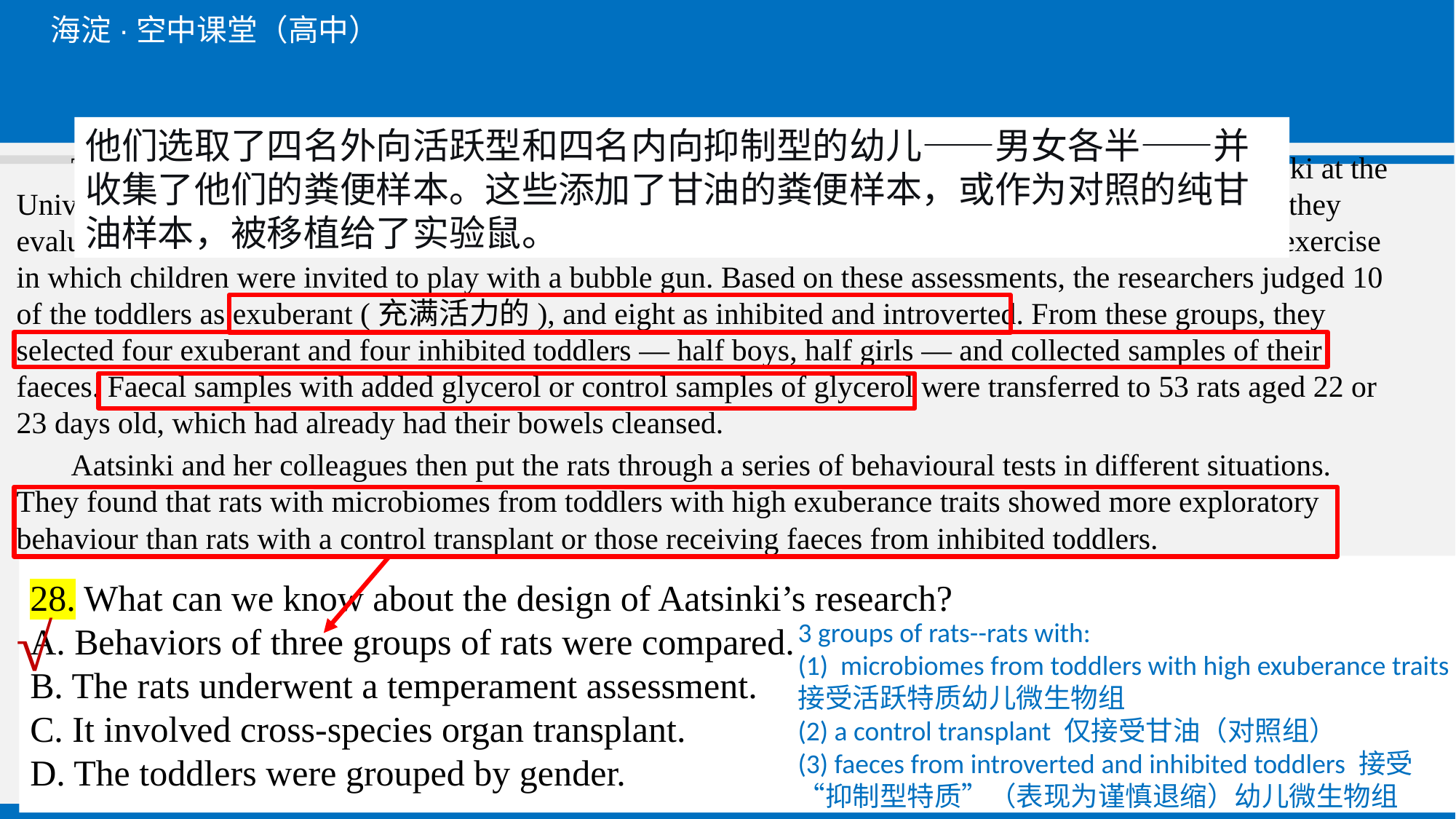

他们选取了四名外向活跃型和四名内向抑制型的幼儿——男女各半——并收集了他们的粪便样本。这些添加了甘油的粪便样本，或作为对照的纯甘油样本，被移植给了实验鼠。
To shed more light on how the gut microbiome may be linked to temperament (性情), Anna Aatsinki at the University of Turku in Finland and her colleagues transplanted faeces from toddlers to young rats. First, they evaluated the personalities of 27 2.5-year-old toddlers using a standard temperament assessment and an exercise in which children were invited to play with a bubble gun. Based on these assessments, the researchers judged 10 of the toddlers as exuberant (充满活力的), and eight as inhibited and introverted. From these groups, they selected four exuberant and four inhibited toddlers — half boys, half girls — and collected samples of their faeces. Faecal samples with added glycerol or control samples of glycerol were transferred to 53 rats aged 22 or 23 days old, which had already had their bowels cleansed.
Aatsinki and her colleagues then put the rats through a series of behavioural tests in different situations. They found that rats with microbiomes from toddlers with high exuberance traits showed more exploratory behaviour than rats with a control transplant or those receiving faeces from inhibited toddlers.

# 28. What can we know about the design of Aatsinki’s research? A. Behaviors of three groups of rats were compared. B. The rats underwent a temperament assessment. C. It involved cross-species organ transplant. D. The toddlers were grouped by gender.
√
3 groups of rats--rats with:
(1)  microbiomes from toddlers with high exuberance traits 接受活跃特质幼儿微生物组
(2) a control transplant 仅接受甘油（对照组）
(3) faeces from introverted and inhibited toddlers 接受“抑制型特质”（表现为谨慎退缩）幼儿微生物组